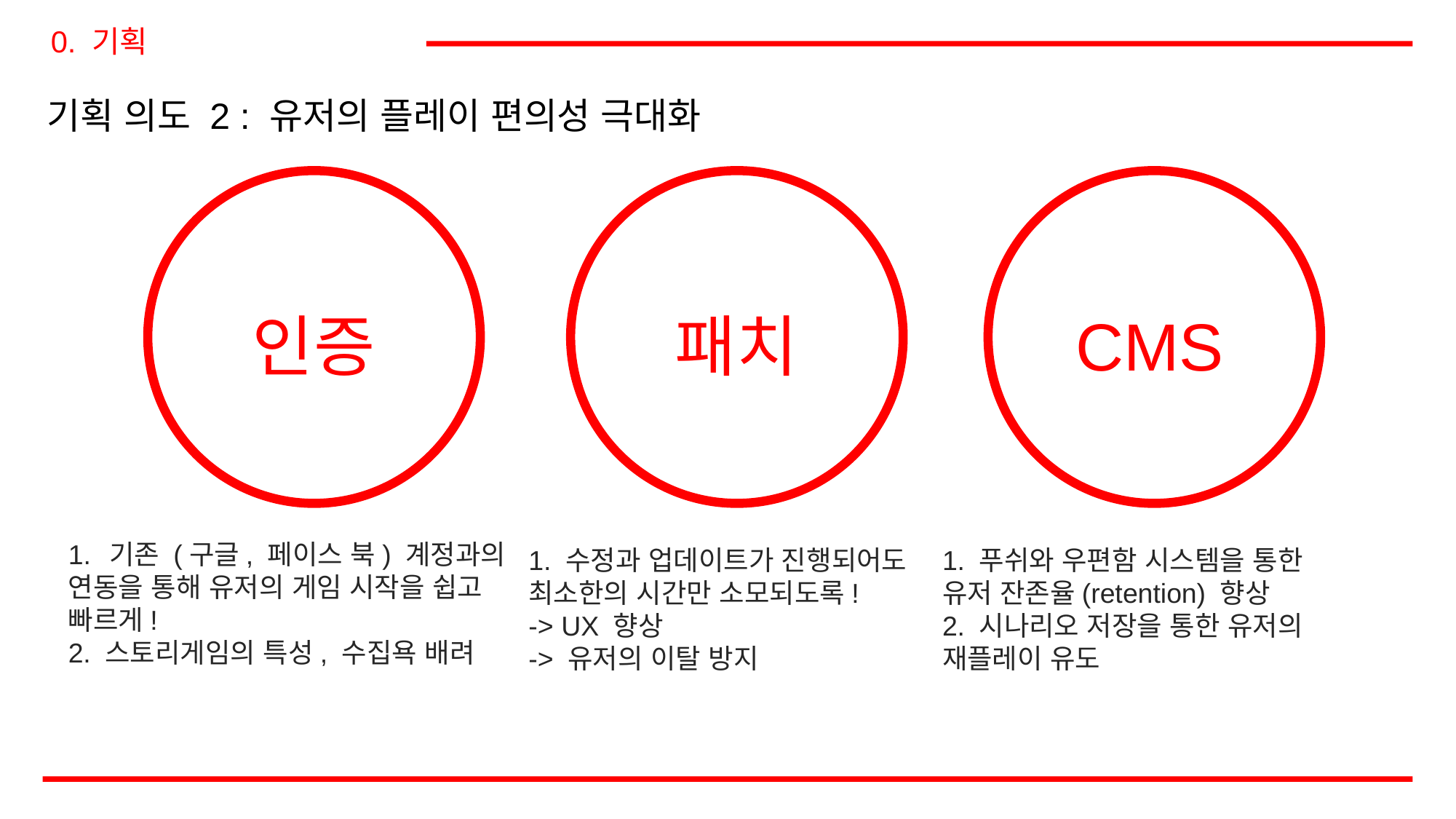

0. 기획

기획 의도 2 : 유저의 플레이 편의성 극대화

인증

패치
CMS

기존 (구글, 페이스 북) 계정과의
연동을 통해 유저의 게임 시작을 쉽고
빠르게!
2. 스토리게임의 특성, 수집욕 배려
1. 수정과 업데이트가 진행되어도
최소한의 시간만 소모되도록!
-> UX 향상
-> 유저의 이탈 방지
1. 푸쉬와 우편함 시스템을 통한
유저 잔존율(retention) 향상
2. 시나리오 저장을 통한 유저의
재플레이 유도